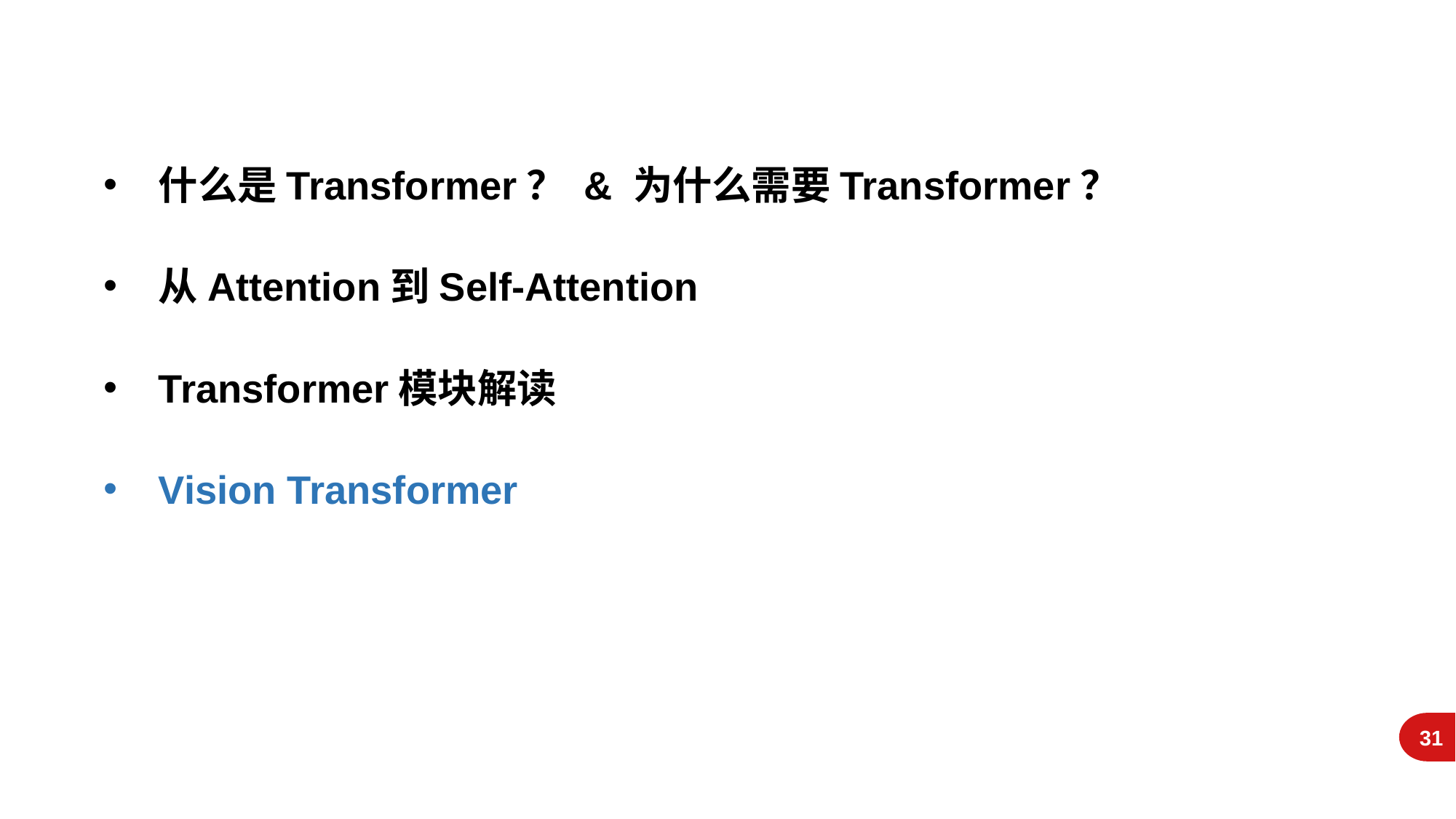

什么是Transformer？ & 为什么需要Transformer？
从Attention到Self-Attention
Transformer模块解读
Vision Transformer